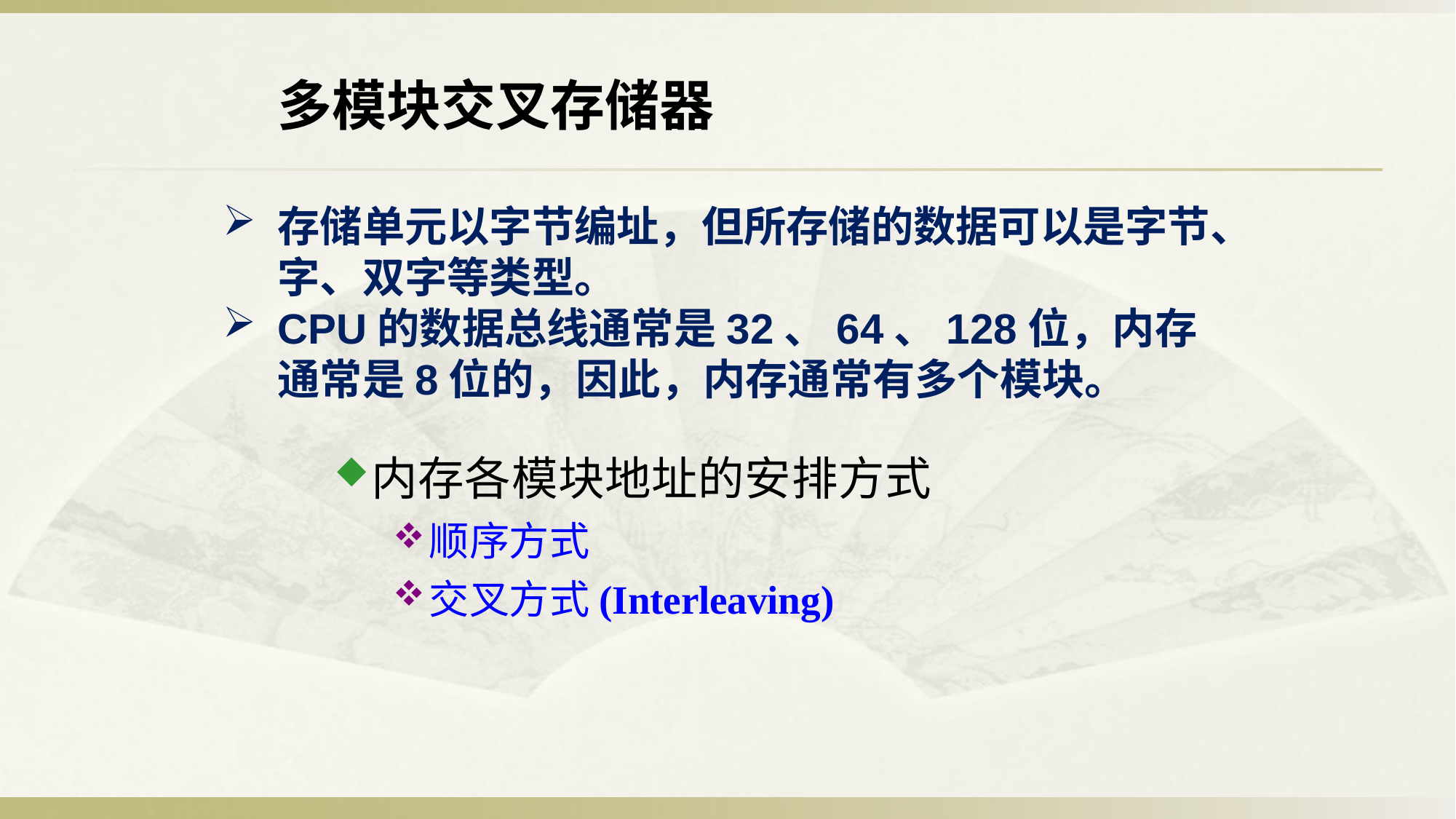

多模块交叉存储器
存储单元以字节编址，但所存储的数据可以是字节、字、双字等类型。
CPU的数据总线通常是32、64、128位，内存通常是8位的，因此，内存通常有多个模块。

内存各模块地址的安排方式
顺序方式
交叉方式(Interleaving)